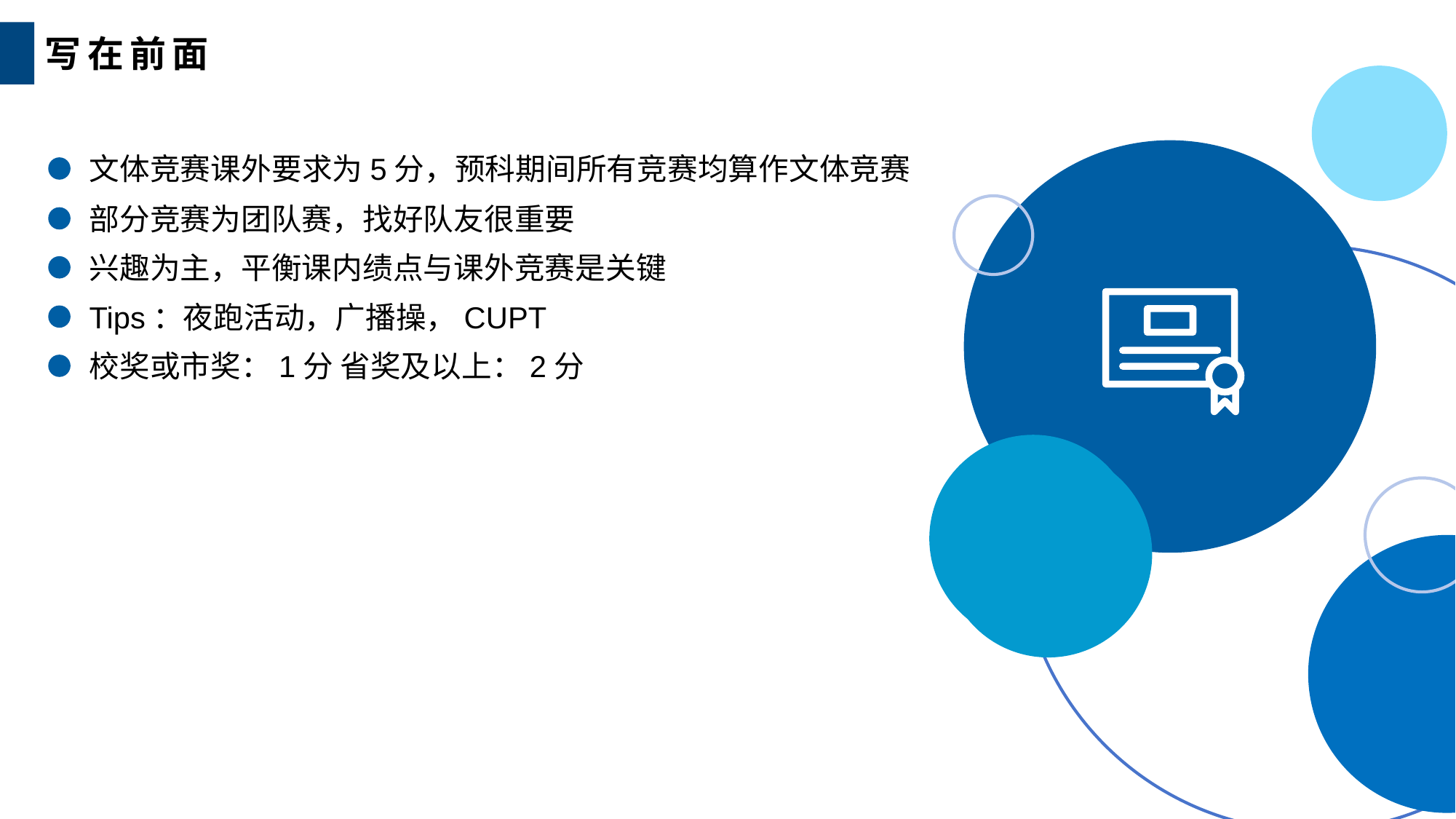

写在前面

文体竞赛课外要求为5分，预科期间所有竞赛均算作文体竞赛

部分竞赛为团队赛，找好队友很重要

兴趣为主，平衡课内绩点与课外竞赛是关键

Tips：夜跑活动，广播操，CUPT

校奖或市奖：1分 省奖及以上：2分